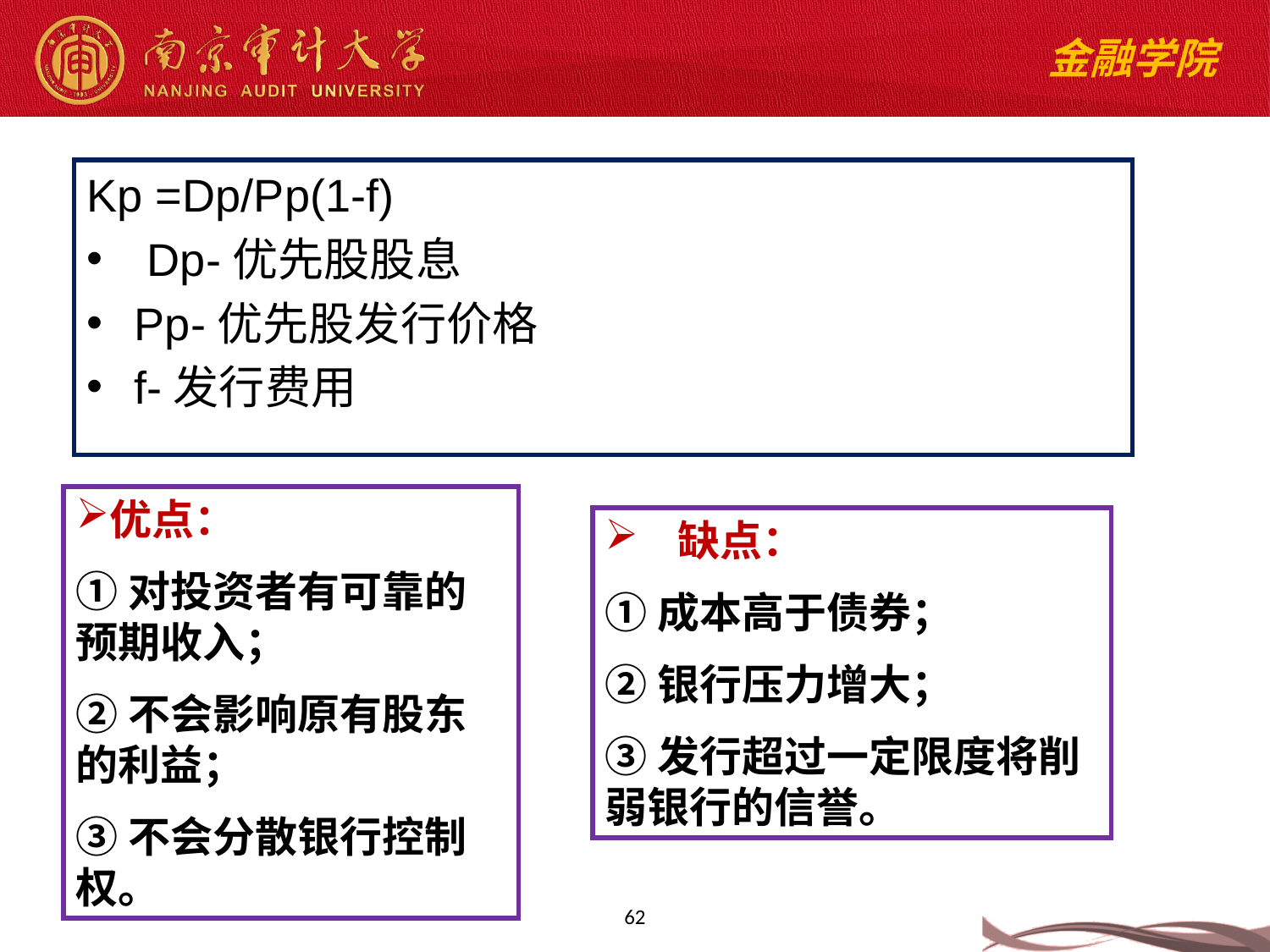

Kp =Dp/Pp(1-f)
 Dp-优先股股息
Pp-优先股发行价格
f-发行费用
优点：
①对投资者有可靠的预期收入；
②不会影响原有股东的利益；
③不会分散银行控制权。
   缺点：
①成本高于债券；
②银行压力增大；
③发行超过一定限度将削弱银行的信誉。
62